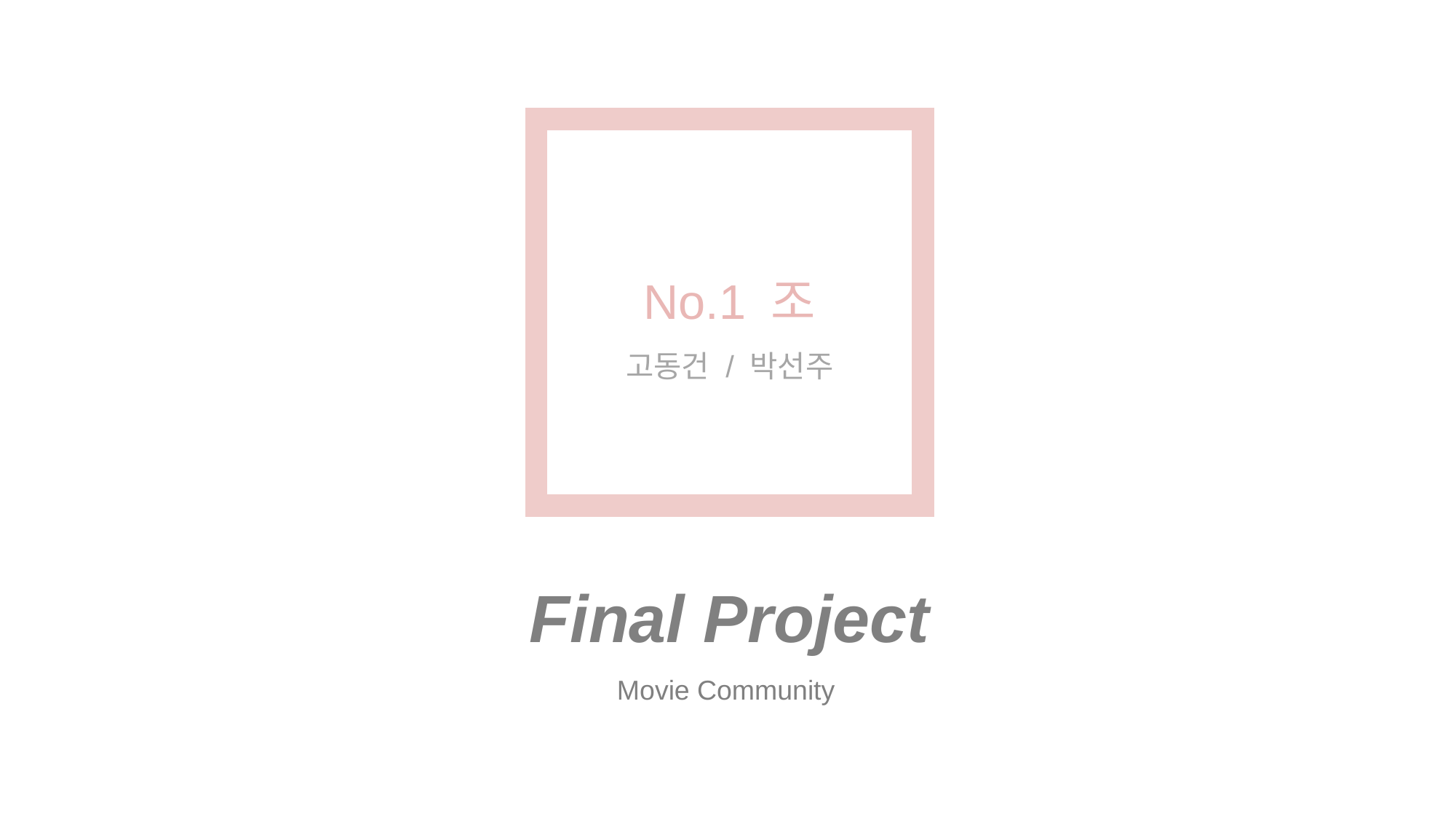

No.1 조
고동건 / 박선주
Final Project
Movie Community